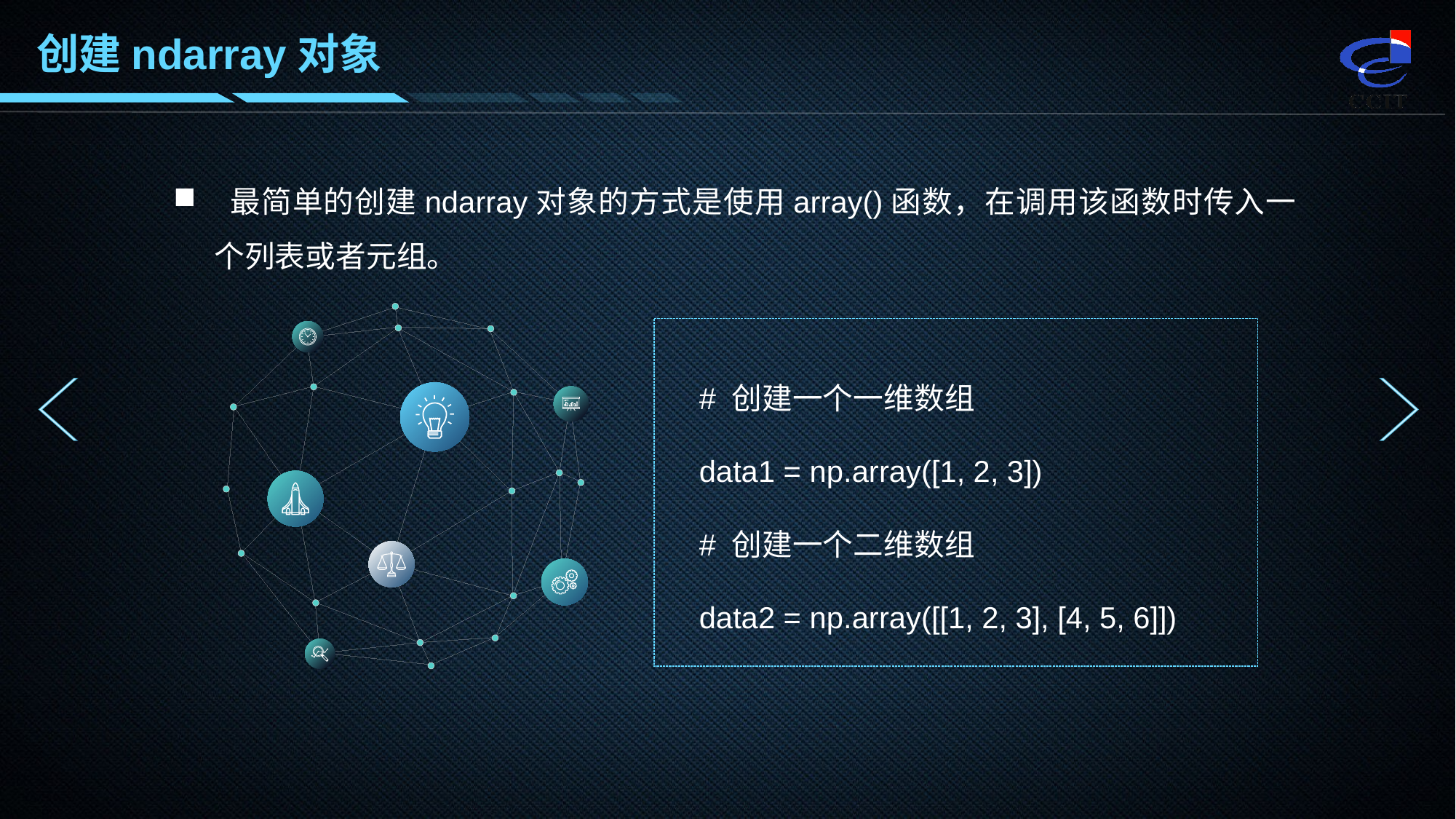

创建ndarray对象

 最简单的创建ndarray对象的方式是使用array()函数，在调用该函数时传入一个列表或者元组。

# 创建一个一维数组
data1 = np.array([1, 2, 3])
# 创建一个二维数组
data2 = np.array([[1, 2, 3], [4, 5, 6]])